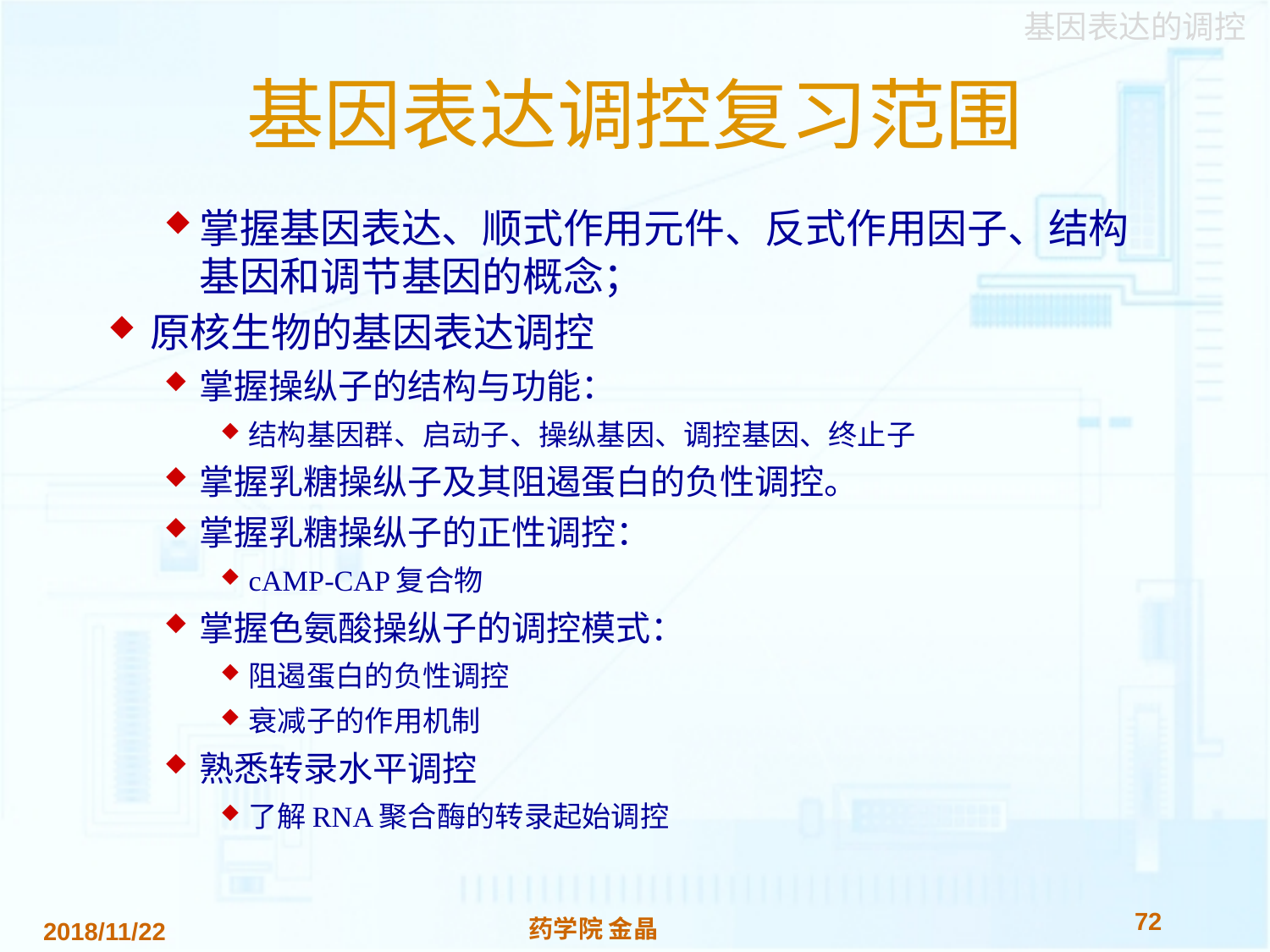

# 基因表达调控复习范围
掌握基因表达、顺式作用元件、反式作用因子、结构基因和调节基因的概念；
原核生物的基因表达调控
掌握操纵子的结构与功能：
结构基因群、启动子、操纵基因、调控基因、终止子
掌握乳糖操纵子及其阻遏蛋白的负性调控。
掌握乳糖操纵子的正性调控：
cAMP-CAP复合物
掌握色氨酸操纵子的调控模式：
阻遏蛋白的负性调控
衰减子的作用机制
熟悉转录水平调控
了解RNA聚合酶的转录起始调控

72
药学院 金晶
2018/11/22